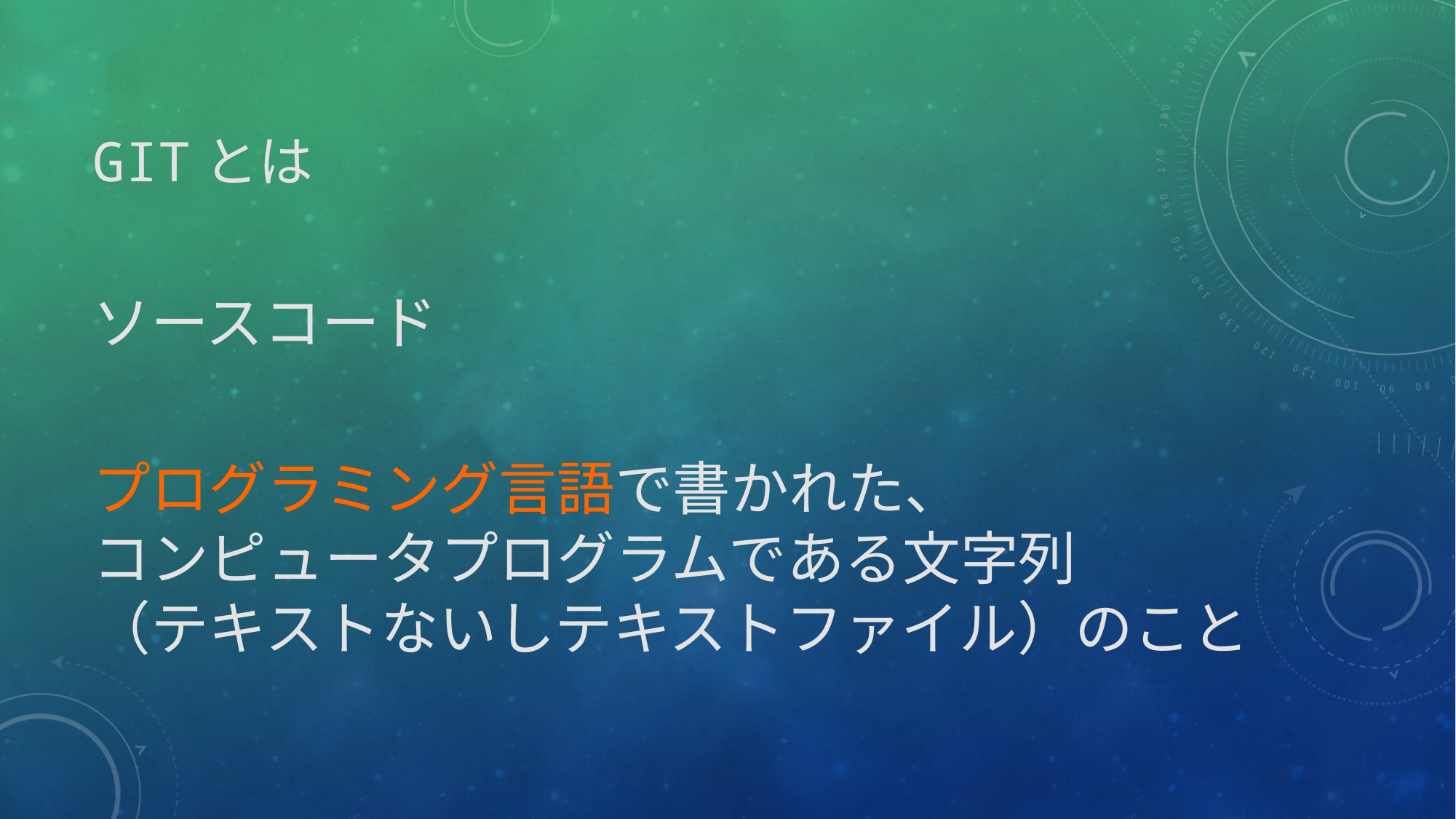

# Gitとは
ソースコード

プログラミング言語で書かれた、
コンピュータプログラムである文字列
（テキストないしテキストファイル）のこと